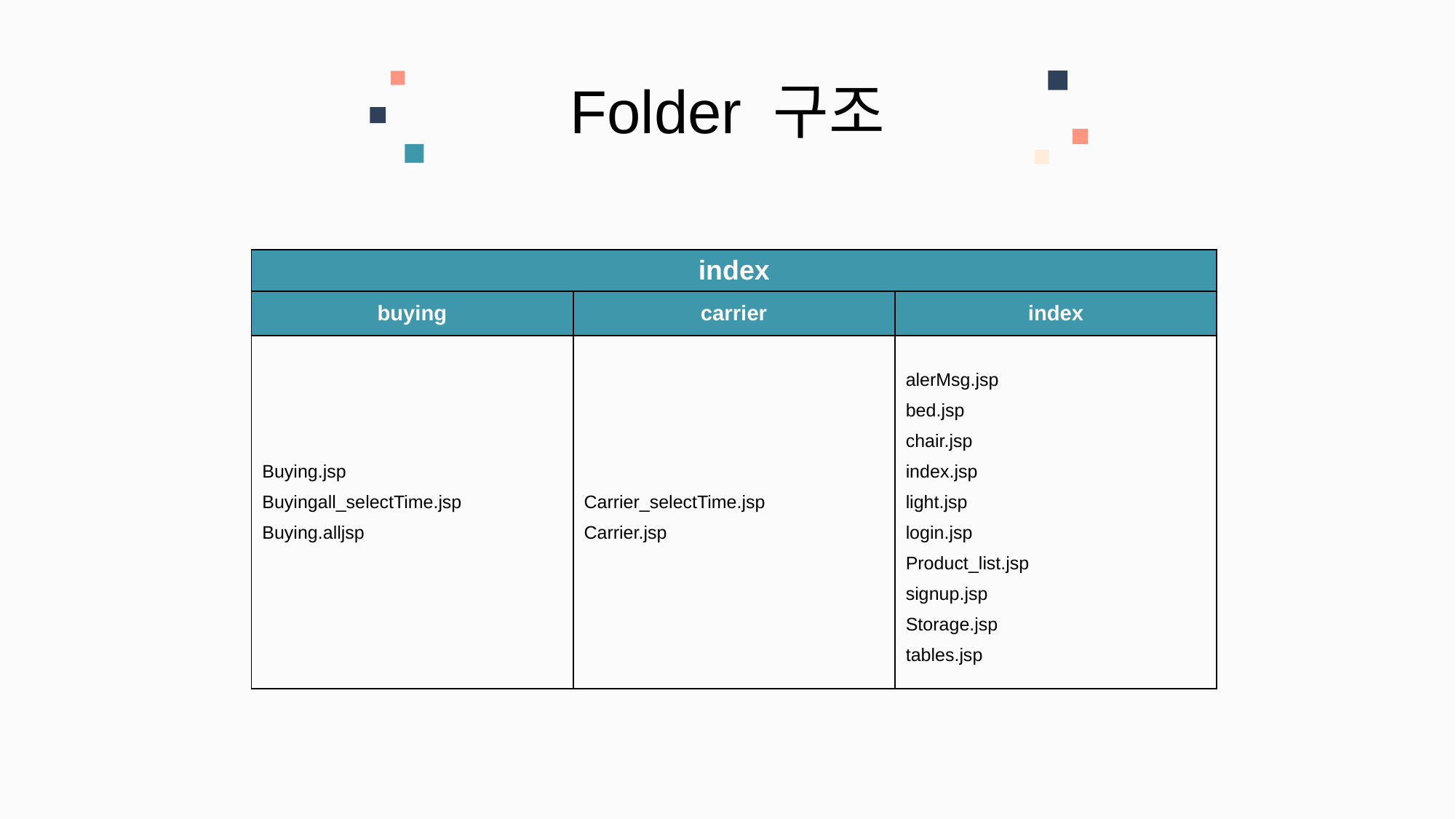

Folder 구조

| index |  |  |
| --- | --- | --- |
| buying | carrier | index |
| Buying.jsp Buyingall\_selectTime.jsp Buying.alljsp | Carrier\_selectTime.jsp Carrier.jsp | alerMsg.jsp bed.jsp chair.jsp index.jsp light.jsp login.jsp Product\_list.jsp signup.jsp Storage.jsp tables.jsp |